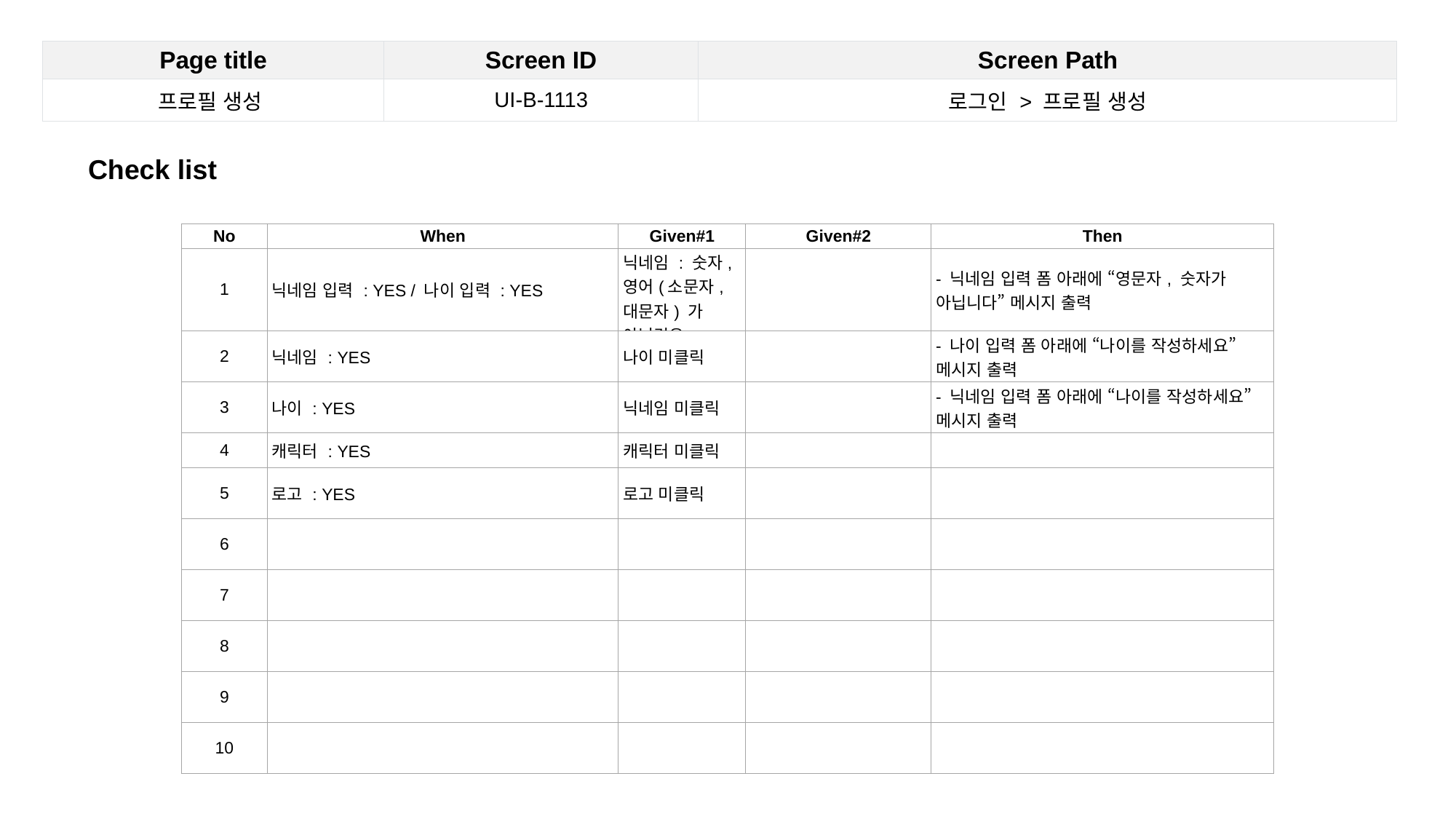

| Page title | Screen ID | Screen Path |
| --- | --- | --- |
| 프로필 생성 | UI-B-1113 | 로그인 > 프로필 생성 |
Check list

| No | When | Given#1 | Given#2 | Then |
| --- | --- | --- | --- | --- |
| 1 | 닉네임 입력 : YES / 나이 입력 : YES | 닉네임 : 숫자,영어(소문자,대문자) 가 아닐경우 |  | - 닉네임 입력 폼 아래에 “영문자, 숫자가 아닙니다” 메시지 출력 |
| 2 | 닉네임 : YES | 나이 미클릭 |  | - 나이 입력 폼 아래에 “나이를 작성하세요” 메시지 출력 |
| 3 | 나이 : YES | 닉네임 미클릭 |  | - 닉네임 입력 폼 아래에 “나이를 작성하세요” 메시지 출력 |
| 4 | 캐릭터 : YES | 캐릭터 미클릭 |  |  |
| 5 | 로고 : YES | 로고 미클릭 |  |  |
| 6 |  |  |  |  |
| 7 |  |  |  |  |
| 8 |  |  |  |  |
| 9 |  |  |  |  |
| 10 |  |  |  |  |